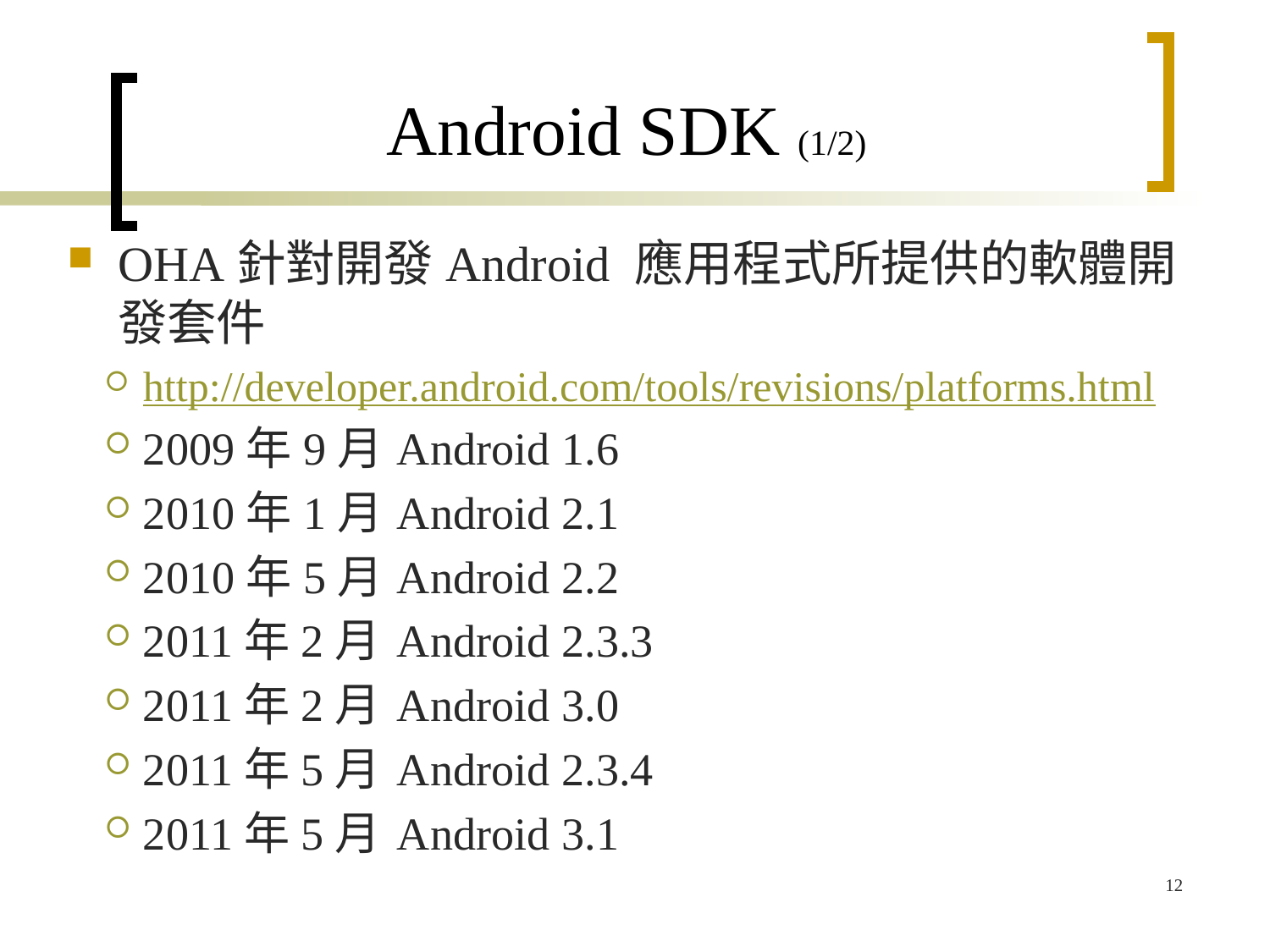

# Android SDK (1/2)
OHA針對開發Android 應用程式所提供的軟體開發套件
http://developer.android.com/tools/revisions/platforms.html
2009年9月	Android 1.6
2010年1月	Android 2.1
2010年5月	Android 2.2
2011年2月	Android 2.3.3
2011年2月	Android 3.0
2011年5月	Android 2.3.4
2011年5月	Android 3.1
12